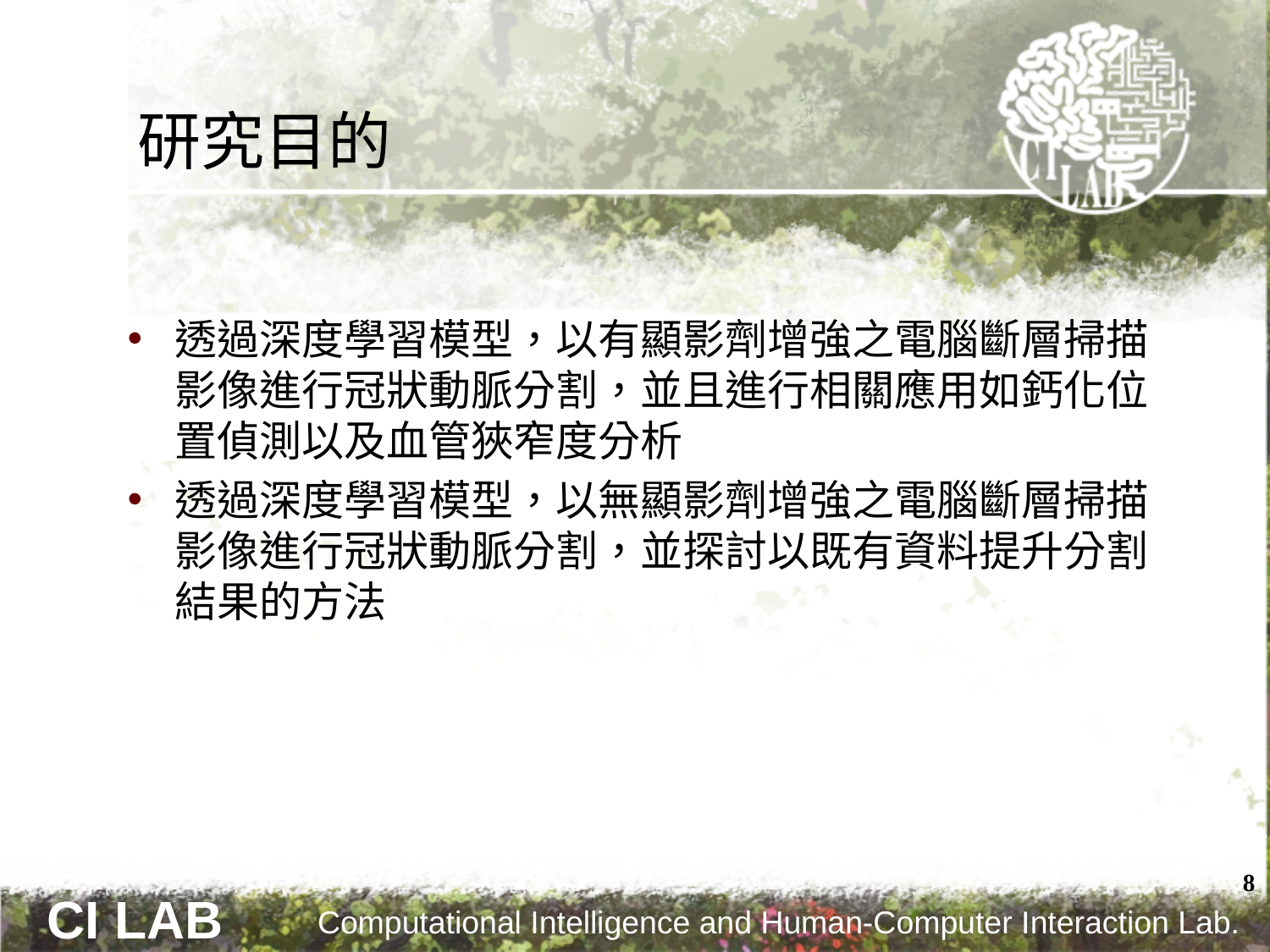

# 研究目的
透過深度學習模型，以有顯影劑增強之電腦斷層掃描影像進行冠狀動脈分割，並且進行相關應用如鈣化位置偵測以及血管狹窄度分析
透過深度學習模型，以無顯影劑增強之電腦斷層掃描影像進行冠狀動脈分割，並探討以既有資料提升分割結果的方法

8